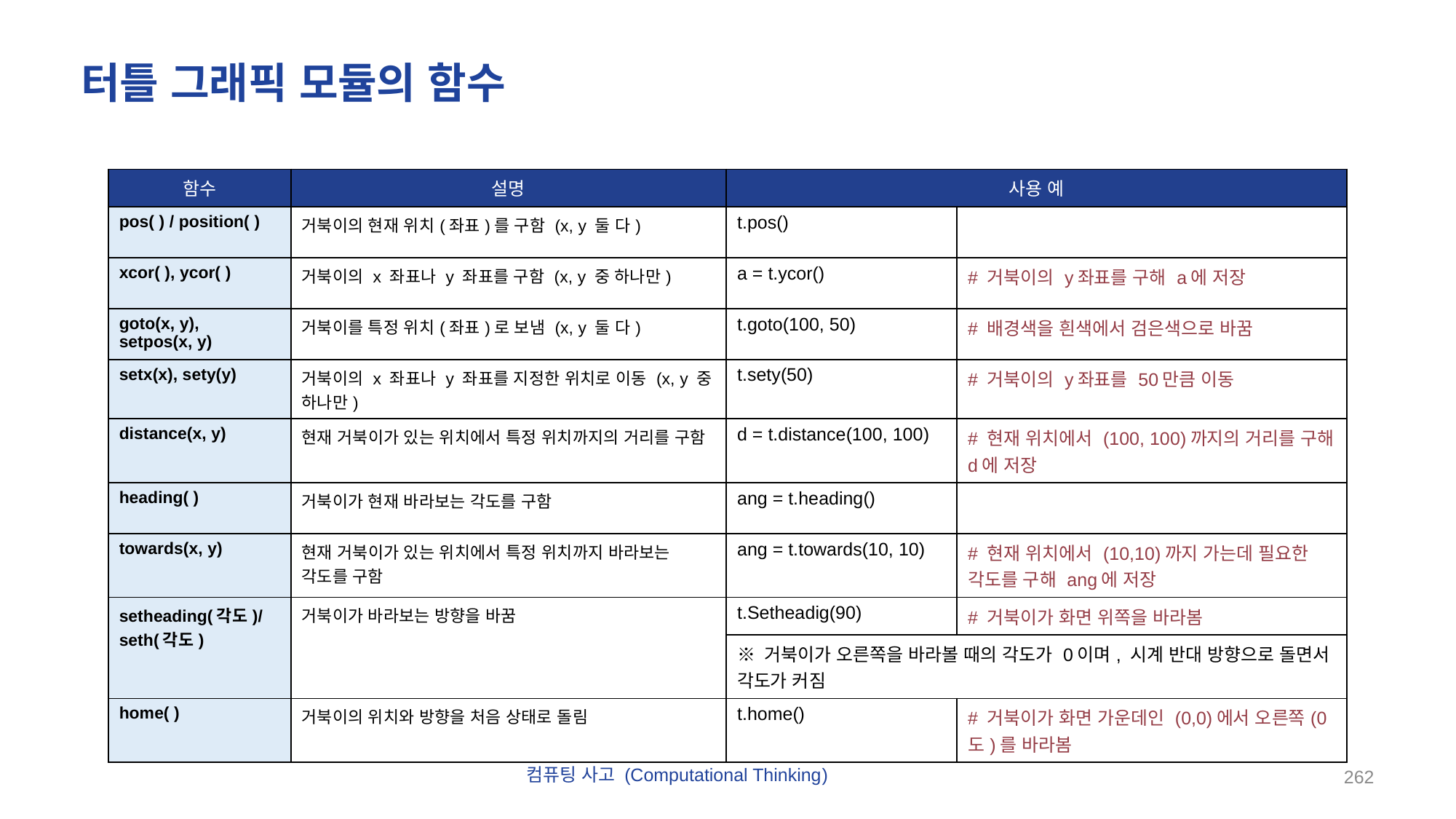

# 터틀 그래픽 모듈의 함수
| 함수 | 설명 | 사용 예 |  |
| --- | --- | --- | --- |
| pos( ) / position( ) | 거북이의 현재 위치(좌표)를 구함 (x, y 둘 다) | t.pos() |  |
| xcor( ), ycor( ) | 거북이의 x 좌표나 y 좌표를 구함 (x, y 중 하나만) | a = t.ycor() | # 거북이의 y좌표를 구해 a에 저장 |
| goto(x, y), setpos(x, y) | 거북이를 특정 위치(좌표)로 보냄 (x, y 둘 다) | t.goto(100, 50) | # 배경색을 흰색에서 검은색으로 바꿈 |
| setx(x), sety(y) | 거북이의 x 좌표나 y 좌표를 지정한 위치로 이동 (x, y 중 하나만) | t.sety(50) | # 거북이의 y좌표를 50만큼 이동 |
| distance(x, y) | 현재 거북이가 있는 위치에서 특정 위치까지의 거리를 구함 | d = t.distance(100, 100) | # 현재 위치에서 (100, 100)까지의 거리를 구해 d에 저장 |
| heading( ) | 거북이가 현재 바라보는 각도를 구함 | ang = t.heading() |  |
| towards(x, y) | 현재 거북이가 있는 위치에서 특정 위치까지 바라보는 각도를 구함 | ang = t.towards(10, 10) | # 현재 위치에서 (10,10)까지 가는데 필요한 각도를 구해 ang에 저장 |
| setheading(각도)/ seth(각도) | 거북이가 바라보는 방향을 바꿈 | t.Setheadig(90) | # 거북이가 화면 위쪽을 바라봄 |
|  |  | ※ 거북이가 오른쪽을 바라볼 때의 각도가 0이며, 시계 반대 방향으로 돌면서 각도가 커짐 |  |
| home( ) | 거북이의 위치와 방향을 처음 상태로 돌림 | t.home() | # 거북이가 화면 가운데인 (0,0)에서 오른쪽(0도)를 바라봄 |